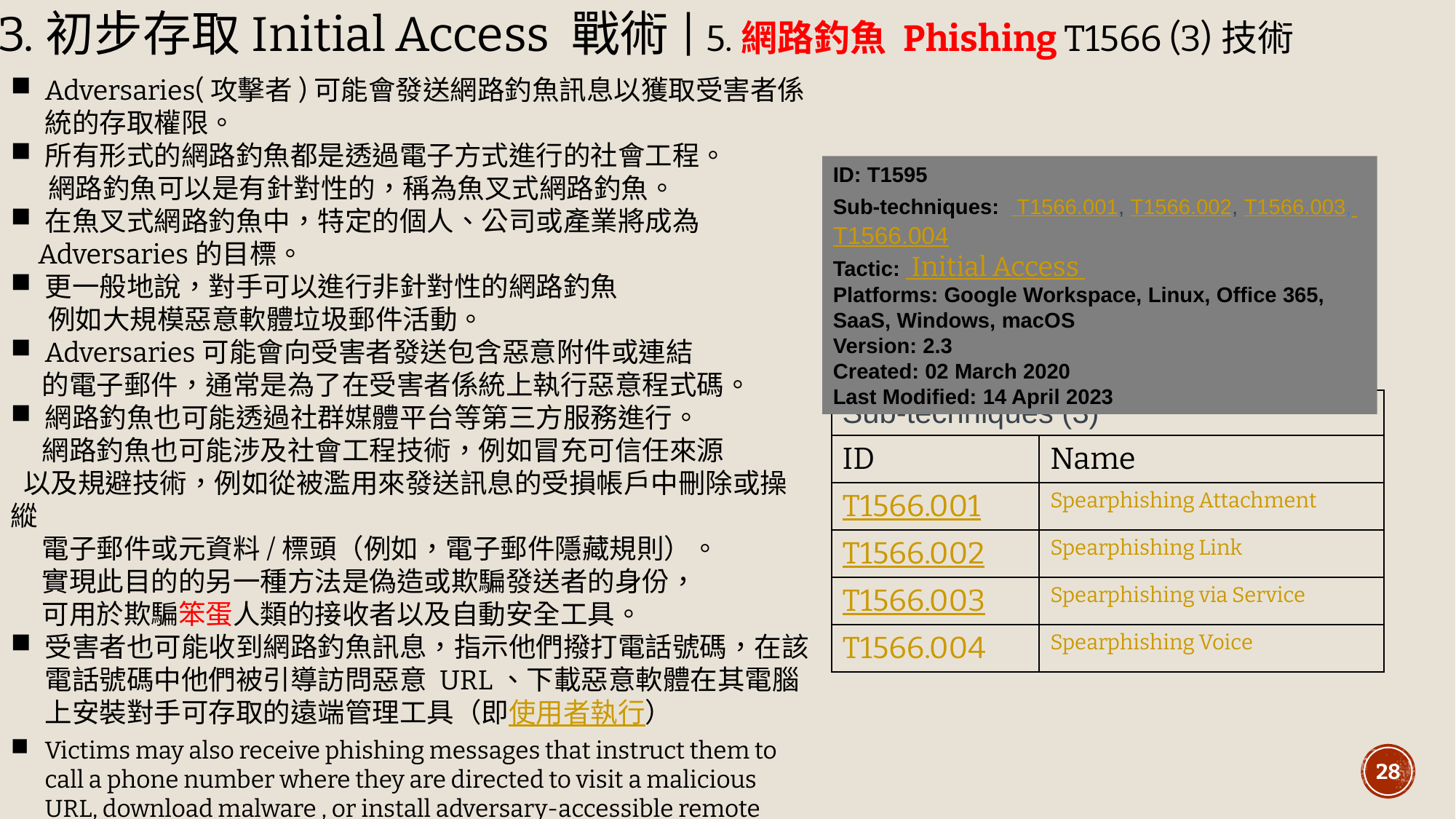

3.初步存取Initial Access 戰術| 5.網路釣魚 Phishing T1566 (3)技術
Adversaries(攻擊者)可能會發送網路釣魚訊息以獲取受害者係統的存取權限。
所有形式的網路釣魚都是透過電子方式進行的社會工程。
     網路釣魚可以是有針對性的，稱為魚叉式網路釣魚。
在魚叉式網路釣魚中，特定的個人、公司或產業將成為
     Adversaries的目標。
更一般地說，對手可以進行非針對性的網路釣魚
     例如大規模惡意軟體垃圾郵件活動。
Adversaries可能會向受害者發送包含惡意附件或連結
    的電子郵件，通常是為了在受害者係統上執行惡意程式碼。
網路釣魚也可能透過社群媒體平台等第三方服務進行。
    網路釣魚也可能涉及社會工程技術，例如冒充可信任來源
 以及規避技術，例如從被濫用來發送訊息的受損帳戶中刪除或操縱
    電子郵件或元資料/標頭（例如，電子郵件隱藏規則）。
    實現此目的的另一種方法是偽造或欺騙發送者的身份，
    可用於欺騙笨蛋人類的接收者以及自動安全工具。
受害者也可能收到網路釣魚訊息，指示他們撥打電話號碼，在該電話號碼中他們被引導訪問惡意 URL、下載惡意軟體在其電腦上安裝對手可存取的遠端管理工具（即使用者執行）
Victims may also receive phishing messages that instruct them to call a phone number where they are directed to visit a malicious URL, download malware , or install adversary-accessible remote management tools onto their computer (i.e., User Execution).
ID: T1595
Sub-techniques:   T1566.001, T1566.002, T1566.003, T1566.004
Tactic:  Initial Access
Platforms: Google Workspace, Linux, Office 365, SaaS, Windows, macOS
Version: 2.3
Created: 02 March 2020
Last Modified: 14 April 2023
| Sub-techniques (3) |  |
| --- | --- |
| ID | Name |
| T1566.001 | Spearphishing Attachment |
| T1566.002 | Spearphishing Link |
| T1566.003 | Spearphishing via Service |
| T1566.004 | Spearphishing Voice |
28